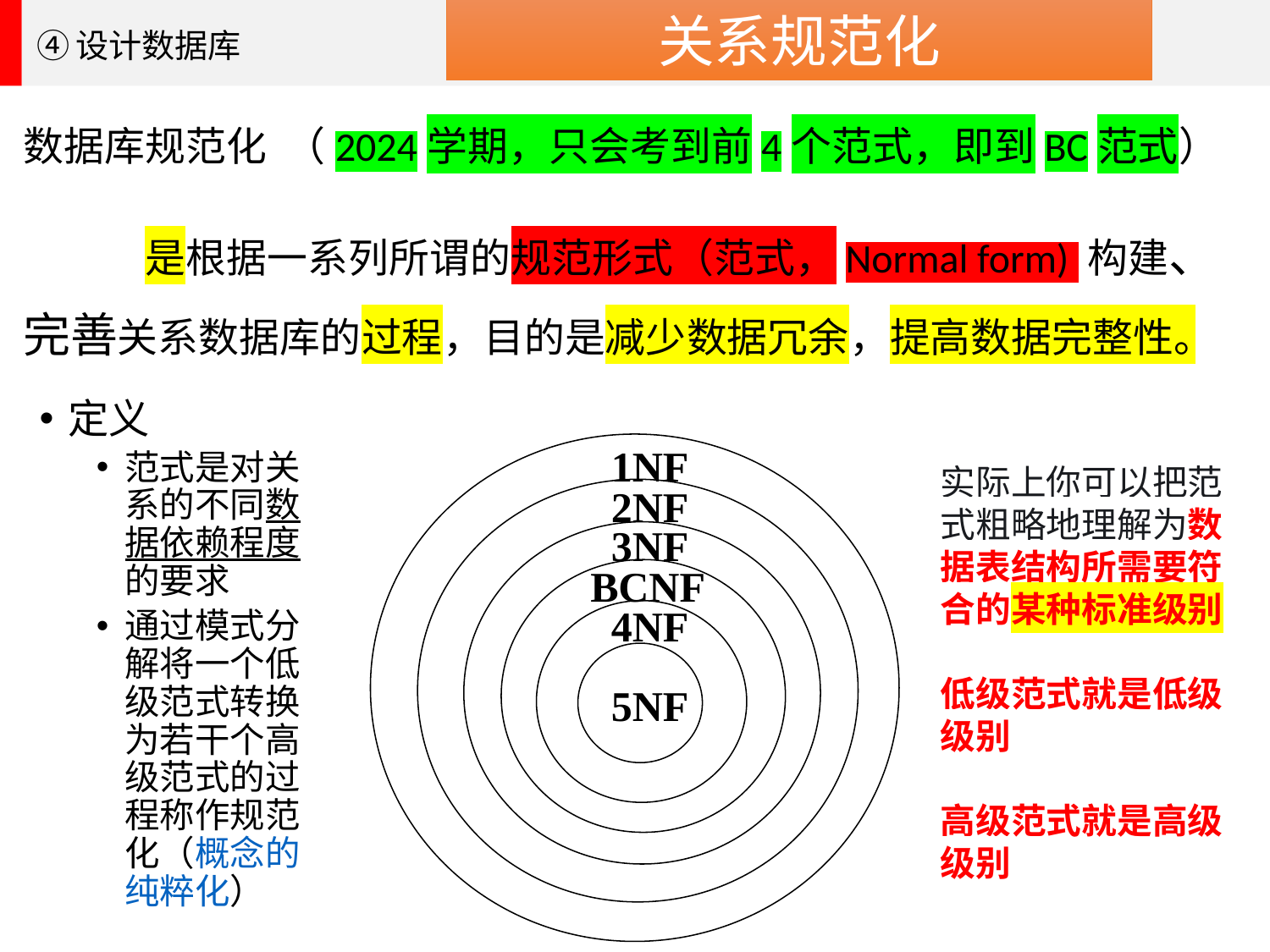

关系规范化
④设计数据库
数据库规范化  （2024学期，只会考到前4个范式，即到BC范式）
	是根据一系列所谓的规范形式（范式，Normal form) 构建、完善关系数据库的过程，目的是减少数据冗余，提高数据完整性。

定义
范式是对关系的不同数据依赖程度的要求
通过模式分解将一个低级范式转换为若干个高级范式的过程称作规范化（概念的纯粹化）
1NF

2NF

3NF

BCNF

4NF

5NF
实际上你可以把范式粗略地理解为数据表结构所需要符合的某种标准级别

低级范式就是低级级别

高级范式就是高级级别